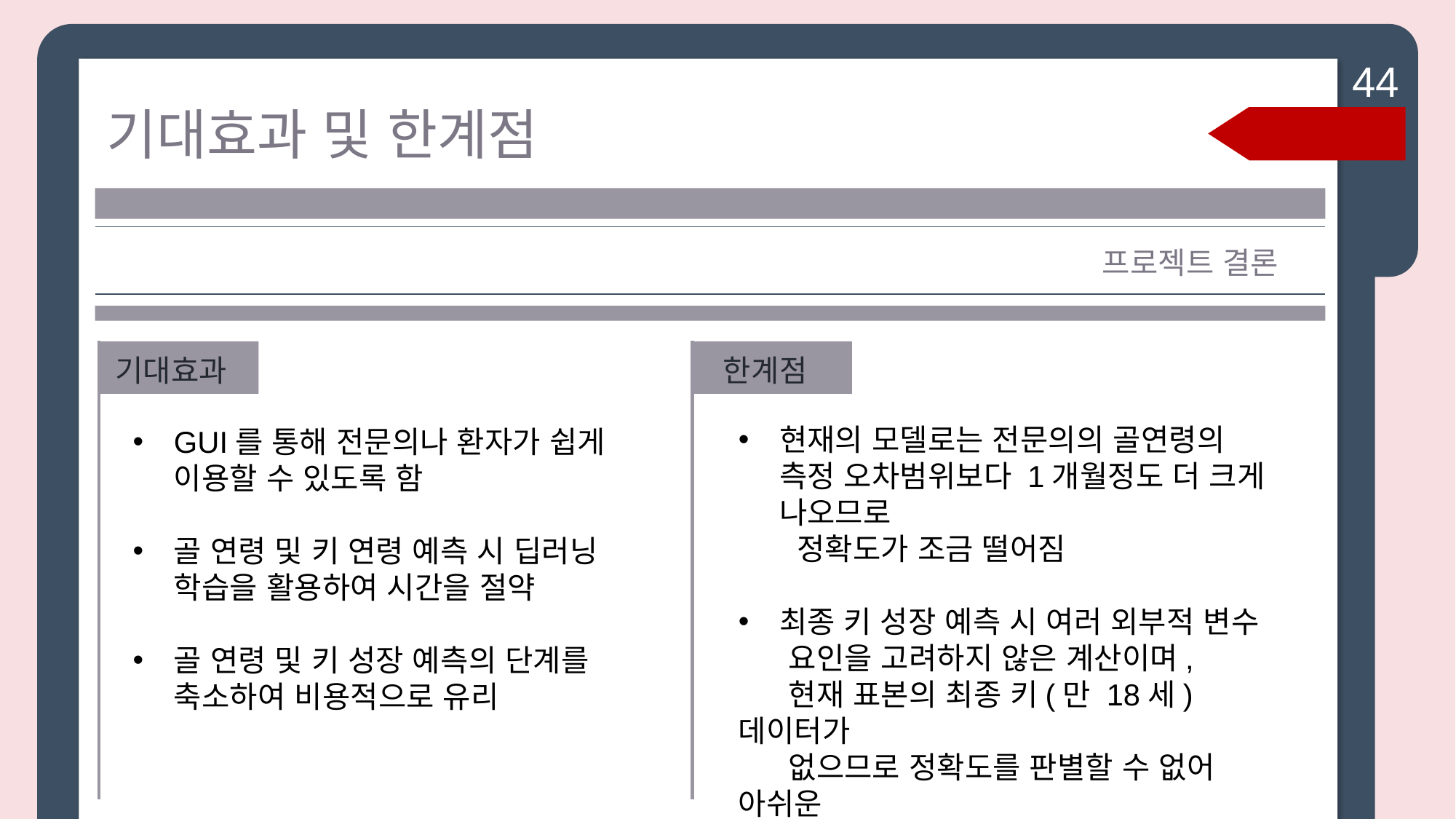

44
기대효과 및 한계점

프로젝트 결론

기대효과
한계점
현재의 모델로는 전문의의 골연령의 측정 오차범위보다 1개월정도 더 크게 나오므로
      정확도가 조금 떨어짐

최종 키 성장 예측 시 여러 외부적 변수
     요인을 고려하지 않은 계산이며,
     현재 표본의 최종 키(만 18세) 데이터가
     없으므로 정확도를 판별할 수 없어 아쉬운
     점이 있음
GUI를 통해 전문의나 환자가 쉽게 이용할 수 있도록 함

골 연령 및 키 연령 예측 시 딥러닝 학습을 활용하여 시간을 절약

골 연령 및 키 성장 예측의 단계를 축소하여 비용적으로 유리